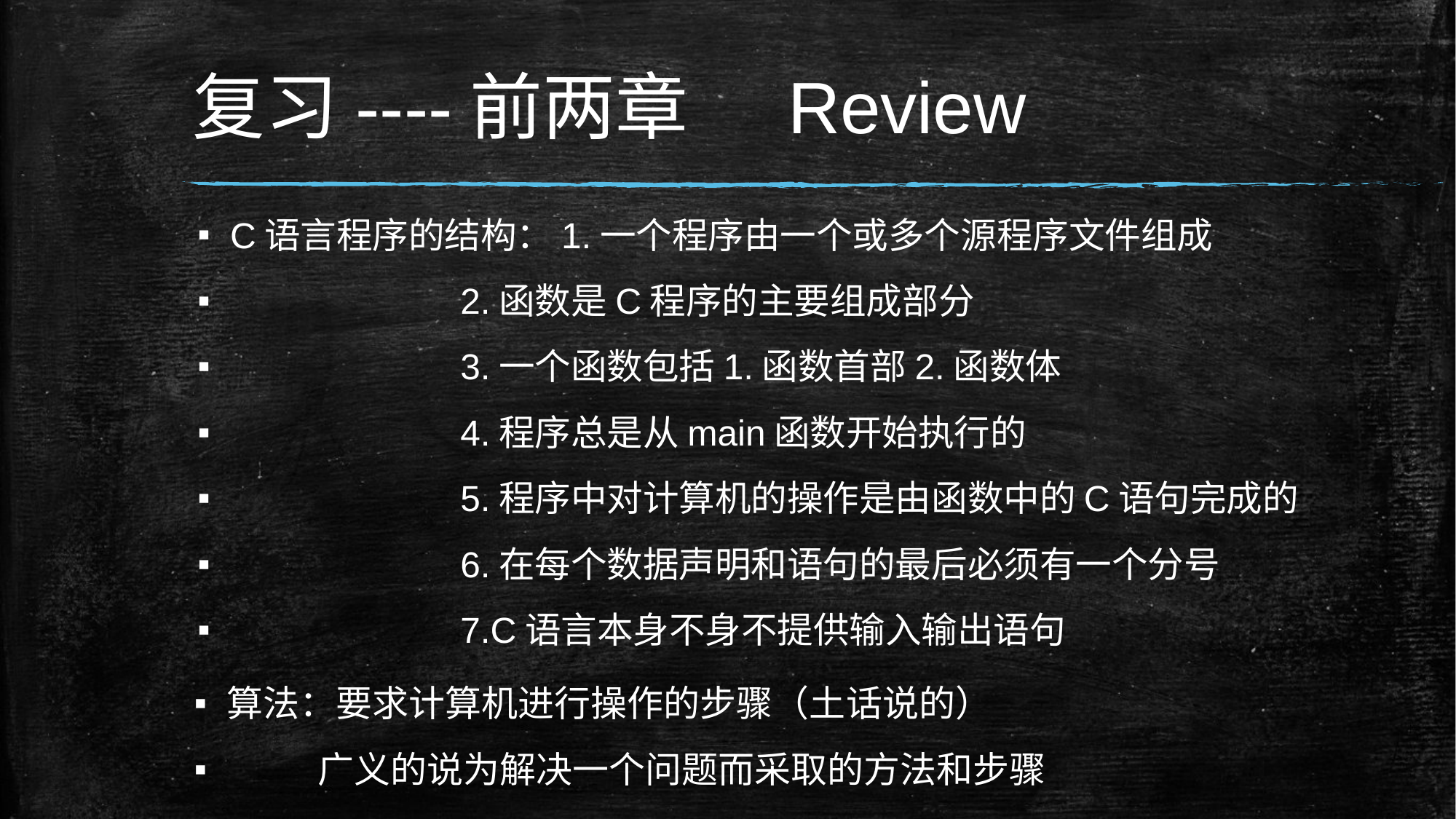

# 复习----前两章     Review
C语言程序的结构：1.一个程序由一个或多个源程序文件组成
                       2.函数是C程序的主要组成部分
                       3.一个函数包括1.函数首部2.函数体
                       4.程序总是从main函数开始执行的
                       5.程序中对计算机的操作是由函数中的C语句完成的
                       6.在每个数据声明和语句的最后必须有一个分号
                       7.C语言本身不身不提供输入输出语句
算法：要求计算机进行操作的步骤（土话说的）
          广义的说为解决一个问题而采取的方法和步骤